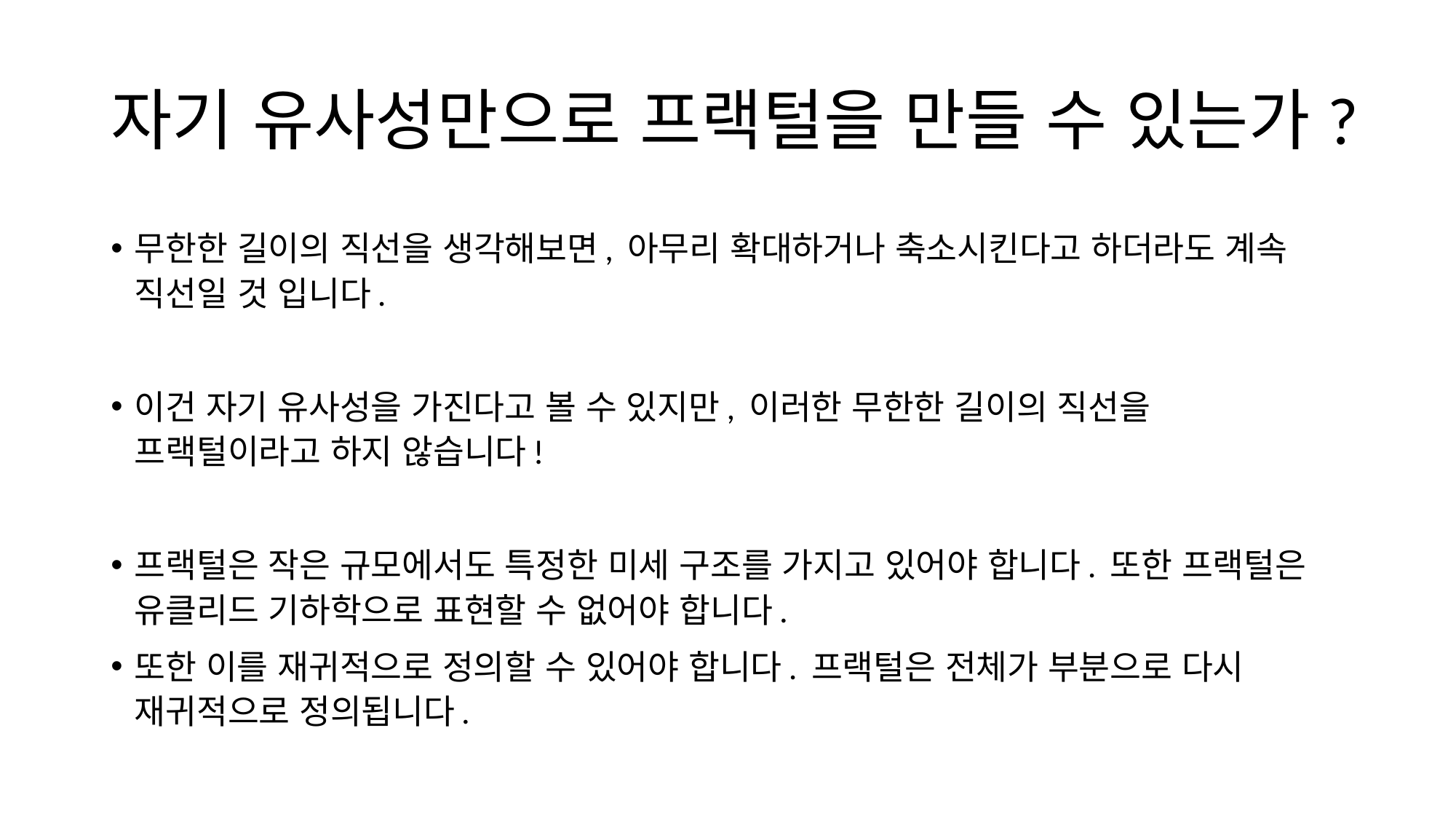

# 자기 유사성만으로 프랙털을 만들 수 있는가?
무한한 길이의 직선을 생각해보면, 아무리 확대하거나 축소시킨다고 하더라도 계속 직선일 것 입니다.

이건 자기 유사성을 가진다고 볼 수 있지만, 이러한 무한한 길이의 직선을 프랙털이라고 하지 않습니다!

프랙털은 작은 규모에서도 특정한 미세 구조를 가지고 있어야 합니다. 또한 프랙털은 유클리드 기하학으로 표현할 수 없어야 합니다.
또한 이를 재귀적으로 정의할 수 있어야 합니다. 프랙털은 전체가 부분으로 다시 재귀적으로 정의됩니다.